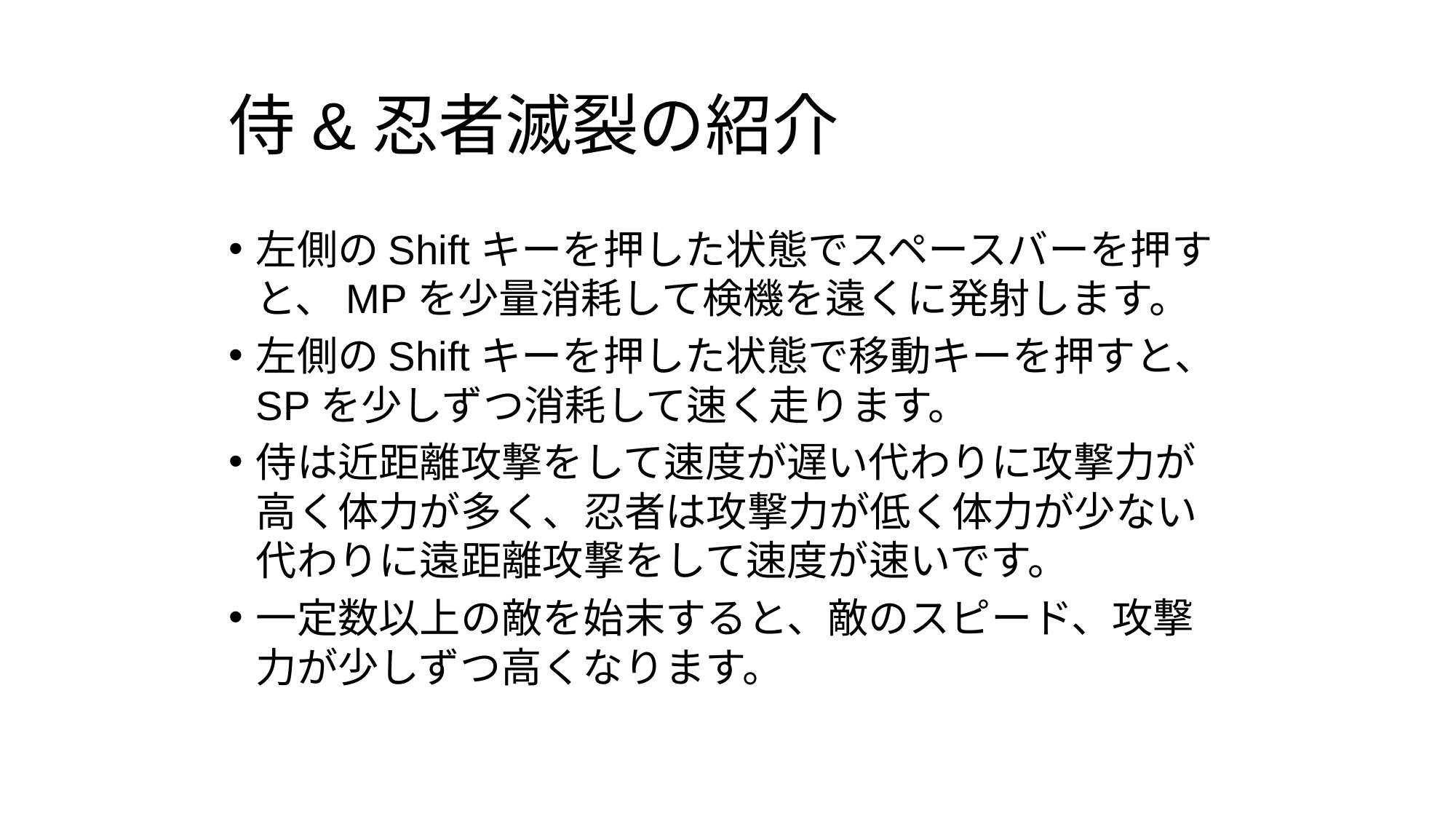

# 侍&忍者滅裂の紹介
左側のShiftキーを押した状態でスペースバーを押すと、MPを少量消耗して検機を遠くに発射します。
左側のShiftキーを押した状態で移動キーを押すと、SPを少しずつ消耗して速く走ります。
侍は近距離攻撃をして速度が遅い代わりに攻撃力が高く体力が多く、忍者は攻撃力が低く体力が少ない代わりに遠距離攻撃をして速度が速いです。
一定数以上の敵を始末すると、敵のスピード、攻撃力が少しずつ高くなります。